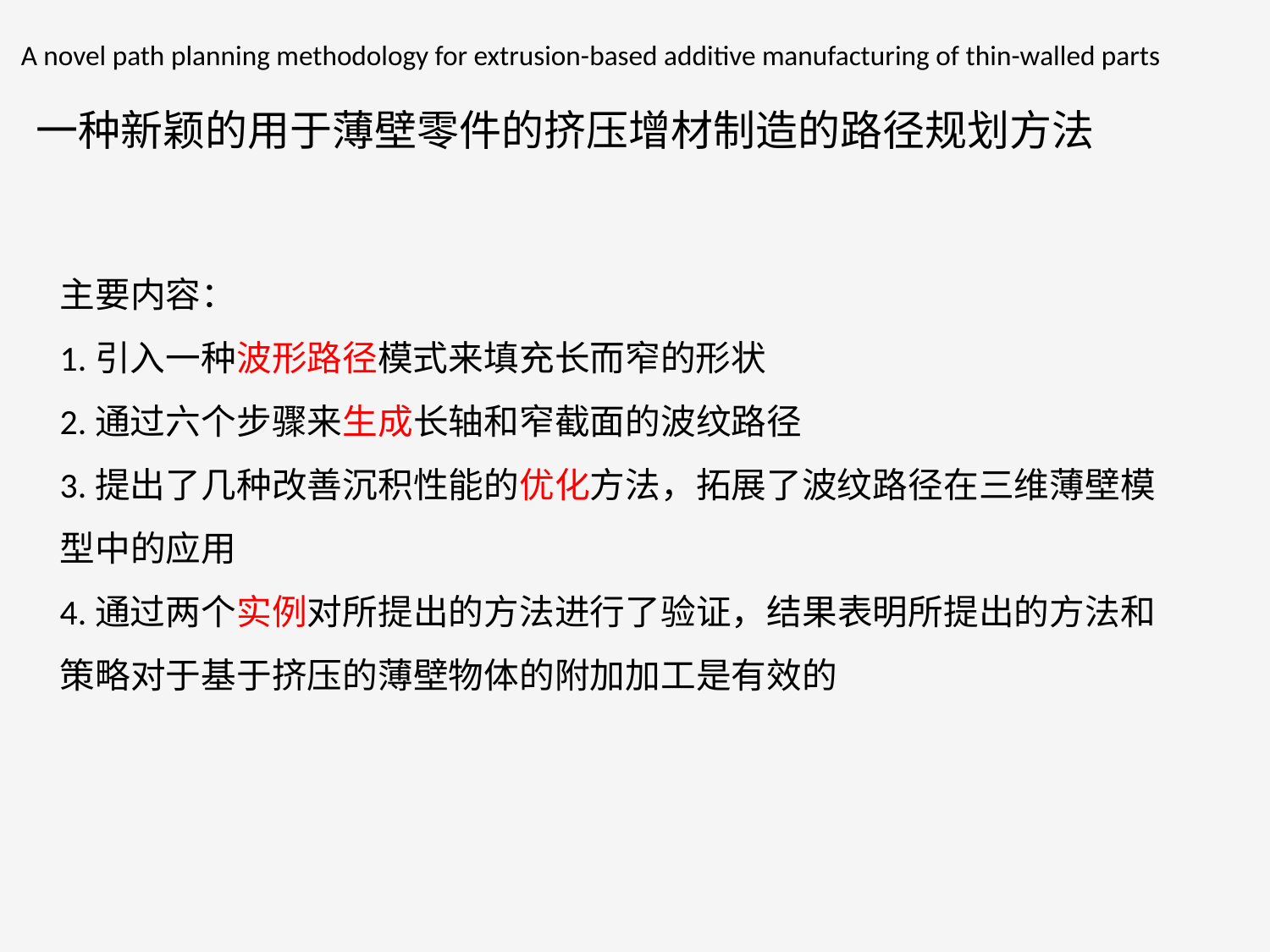

A novel path planning methodology for extrusion-based additive manufacturing of thin-walled parts
一种新颖的用于薄壁零件的挤压增材制造的路径规划方法
主要内容：
1.引入一种波形路径模式来填充长而窄的形状
2.通过六个步骤来生成长轴和窄截面的波纹路径
3.提出了几种改善沉积性能的优化方法，拓展了波纹路径在三维薄壁模型中的应用
4.通过两个实例对所提出的方法进行了验证，结果表明所提出的方法和策略对于基于挤压的薄壁物体的附加加工是有效的